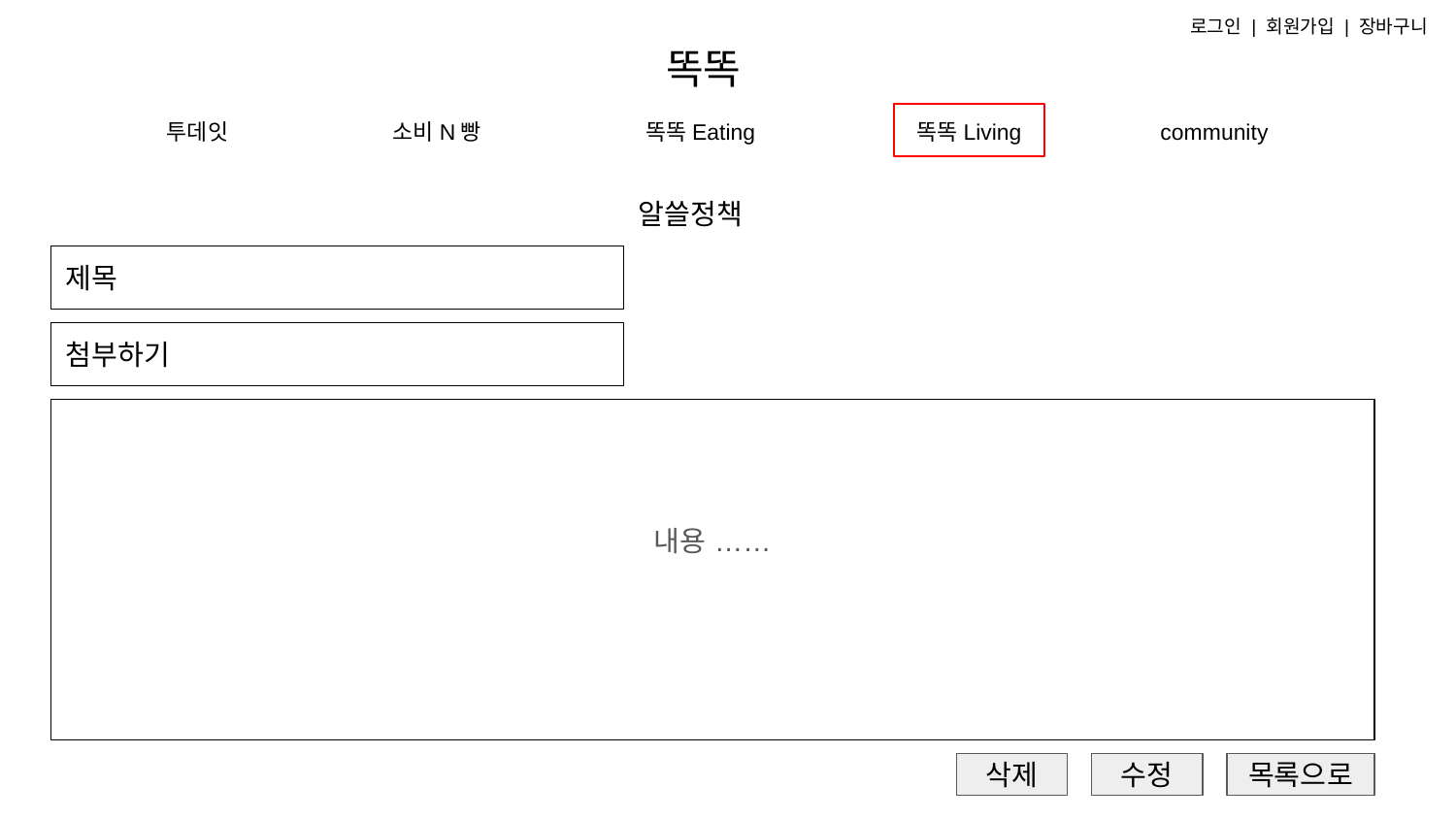

로그인 | 회원가입 | 장바구니
# 똑똑
투데잇
소비N빵
똑똑Eating
똑똑Living
community
알쓸정책
제목
첨부하기
내용 ……

삭제
수정
목록으로